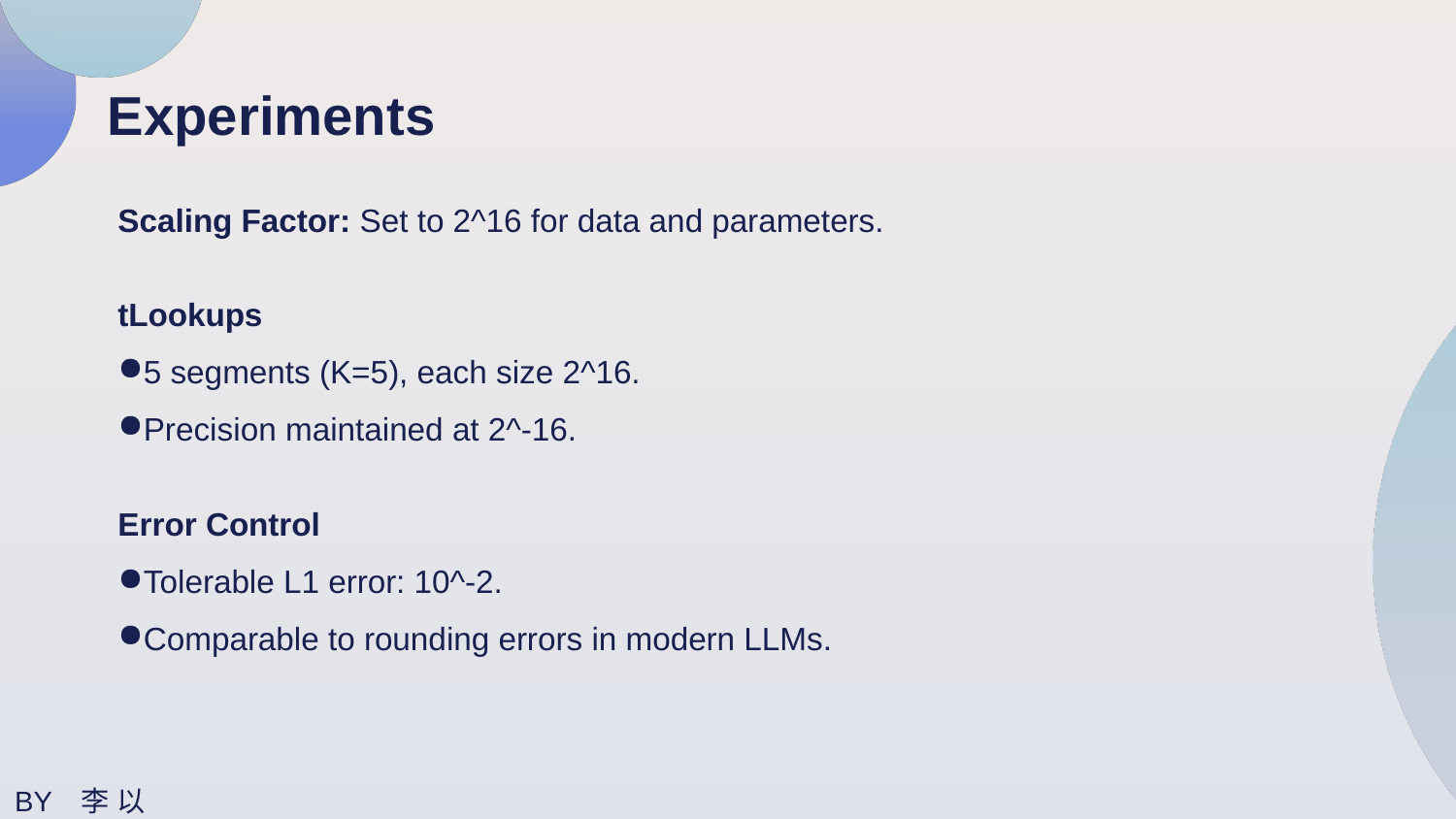

Experiments
Scaling Factor: Set to 2^16 for data and parameters.
tLookups
5 segments (K=5), each size 2^16.
Precision maintained at 2^-16.
Error Control
Tolerable L1 error: 10^-2.
Comparable to rounding errors in modern LLMs.
BY 李以謙